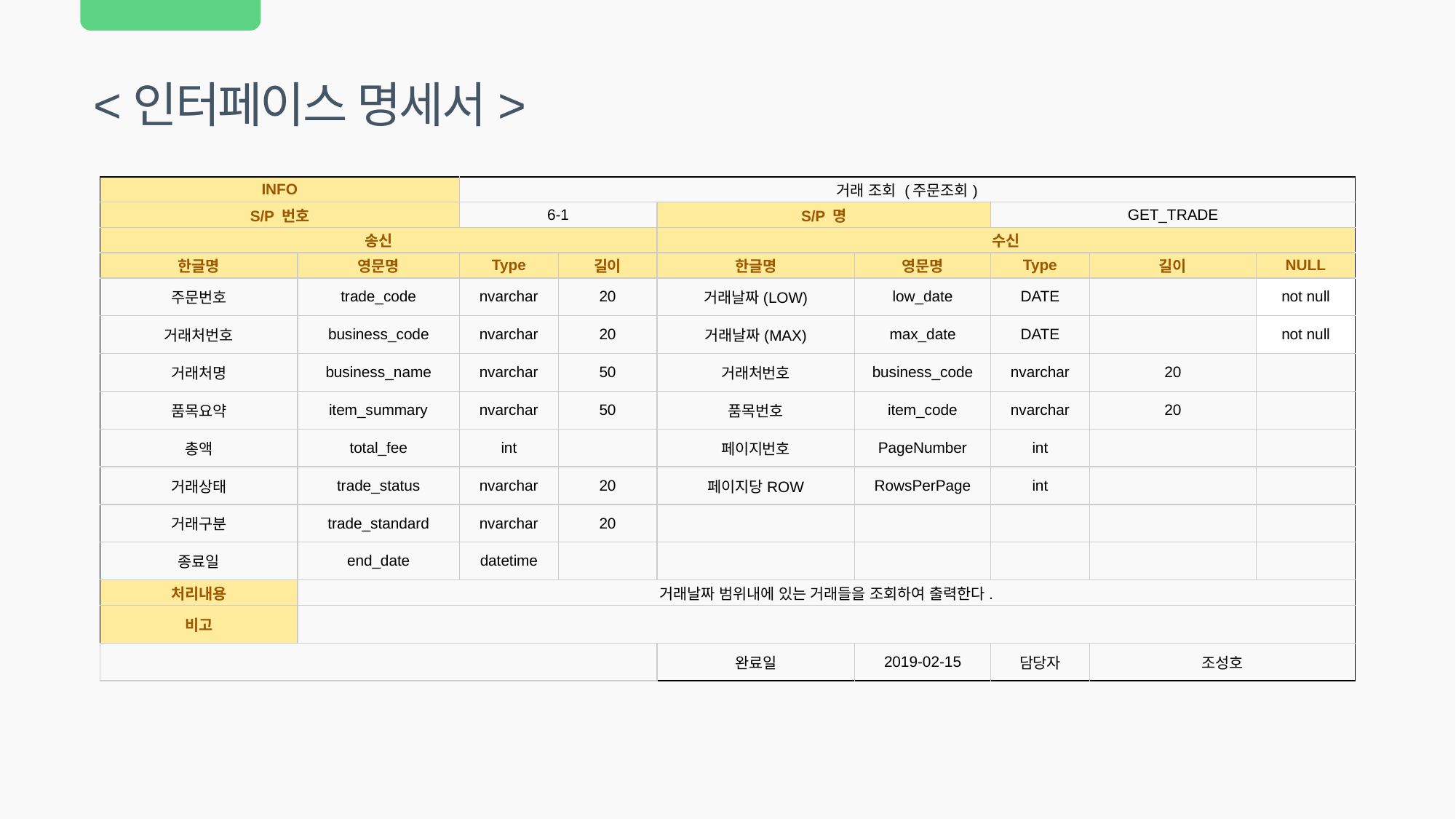

<인터페이스 명세서>
| INFO |  | 거래 조회 (주문조회) |  |  |  |  |  |  |
| --- | --- | --- | --- | --- | --- | --- | --- | --- |
| S/P 번호 |  | 6-1 |  | S/P 명 |  | GET\_TRADE |  |  |
| 송신 |  |  |  | 수신 |  |  |  |  |
| 한글명 | 영문명 | Type | 길이 | 한글명 | 영문명 | Type | 길이 | NULL |
| 주문번호 | trade\_code | nvarchar | 20 | 거래날짜(LOW) | low\_date | DATE |  | not null |
| 거래처번호 | business\_code | nvarchar | 20 | 거래날짜(MAX) | max\_date | DATE |  | not null |
| 거래처명 | business\_name | nvarchar | 50 | 거래처번호 | business\_code | nvarchar | 20 |  |
| 품목요약 | item\_summary | nvarchar | 50 | 품목번호 | item\_code | nvarchar | 20 |  |
| 총액 | total\_fee | int |  | 페이지번호 | PageNumber | int |  |  |
| 거래상태 | trade\_status | nvarchar | 20 | 페이지당ROW | RowsPerPage | int |  |  |
| 거래구분 | trade\_standard | nvarchar | 20 |  |  |  |  |  |
| 종료일 | end\_date | datetime |  |  |  |  |  |  |
| 처리내용 | 거래날짜 범위내에 있는 거래들을 조회하여 출력한다. |  |  |  |  |  |  |  |
| 비고 |  |  |  |  |  |  |  |  |
|  |  |  |  | 완료일 | 2019-02-15 | 담당자 | 조성호 |  |